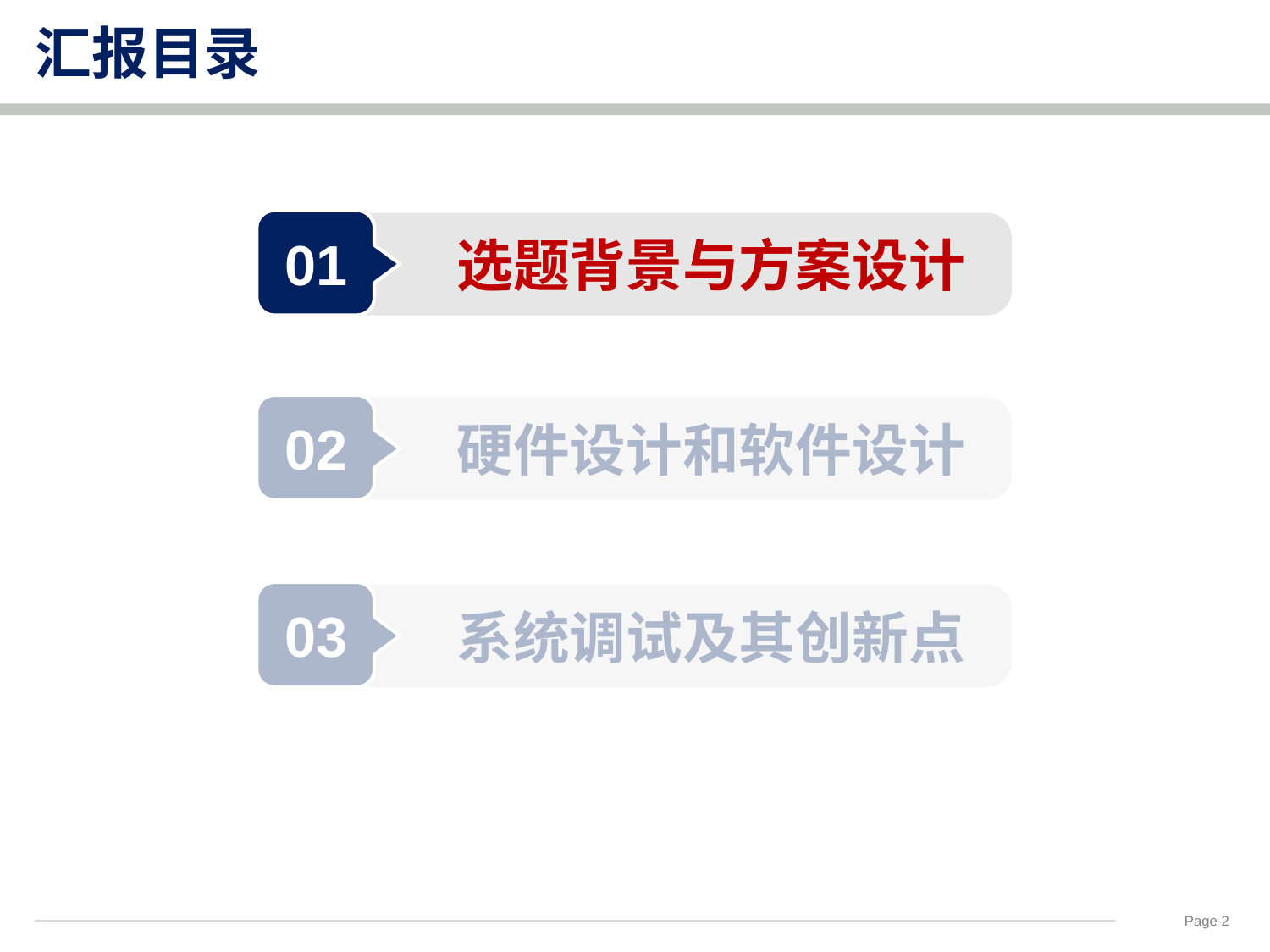

汇报目录
01
选题背景与方案设计

02
硬件设计和软件设计
03
系统调试及其创新点